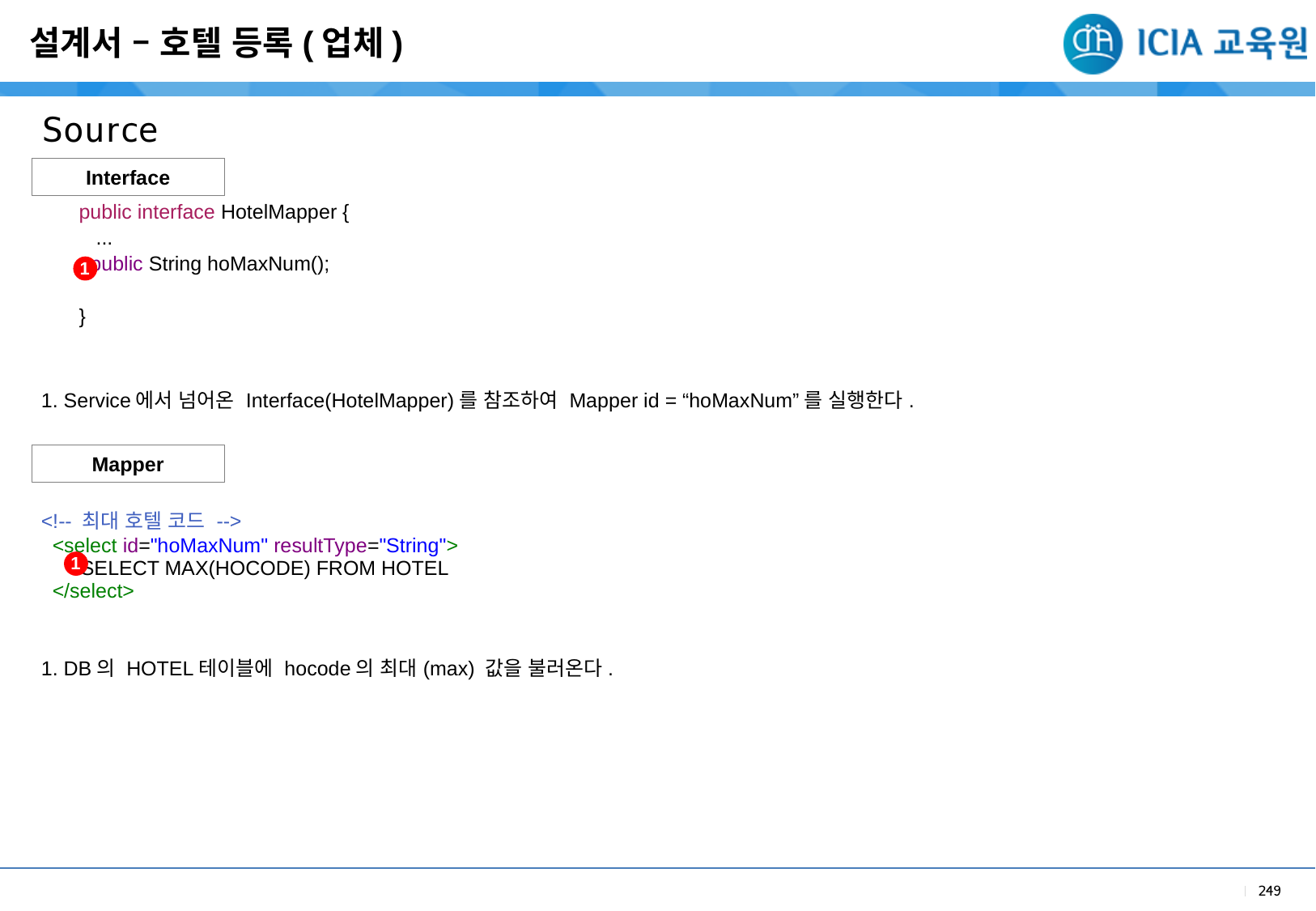

설계서 – 호텔 등록(업체)
Source
Interface
| public interface HotelMapper { ... public String hoMaxNum(); } |
| --- |
| 1. Service에서 넘어온 Interface(HotelMapper)를 참조하여 Mapper id = “hoMaxNum”를 실행한다. |
1

Mapper
| <!-- 최대 호텔 코드 --> <select id="hoMaxNum" resultType="String"> SELECT MAX(HOCODE) FROM HOTEL </select> |
| --- |
| 1. DB의 HOTEL테이블에 hocode의 최대(max) 값을 불러온다. |
1